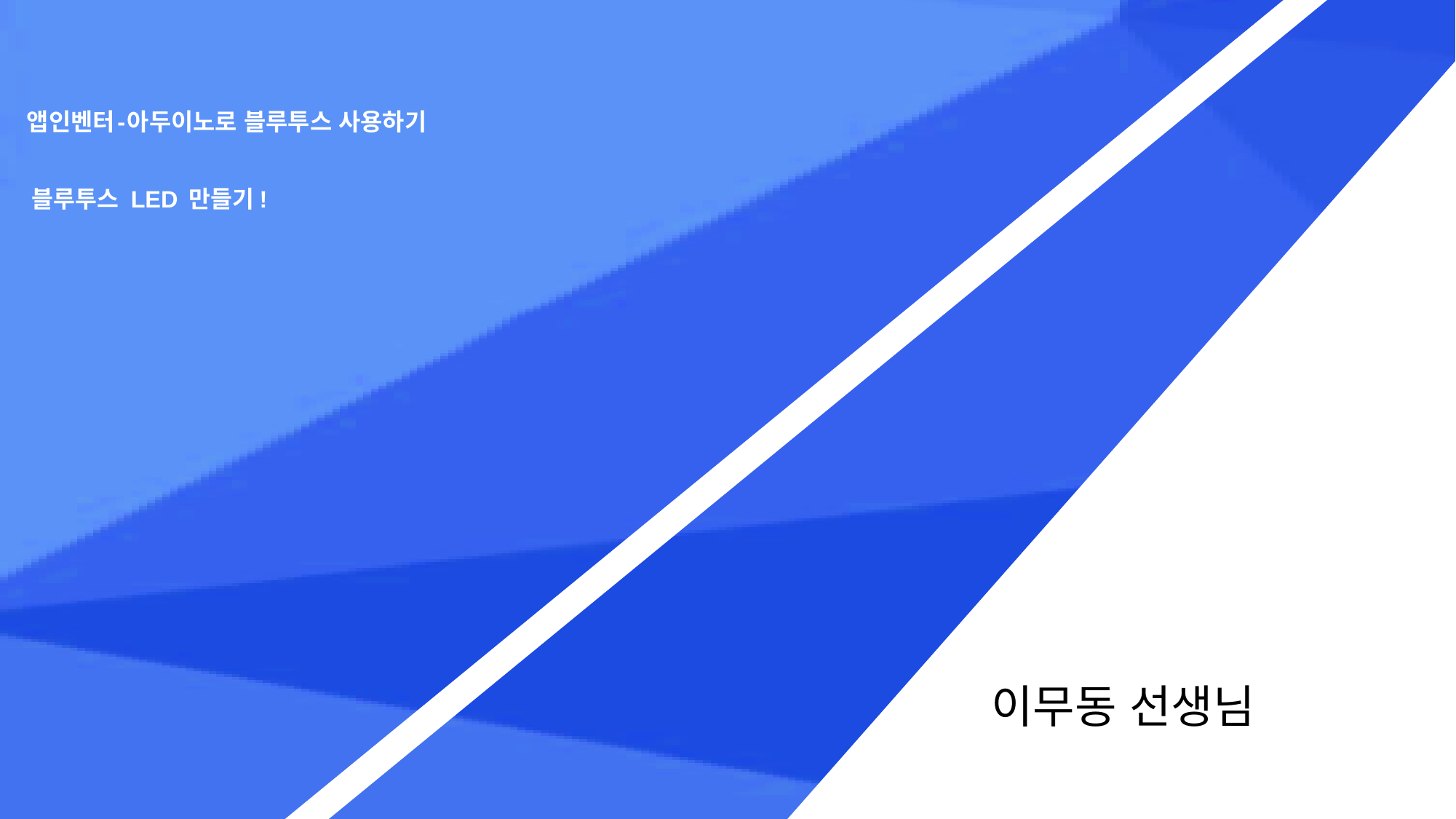

# 앱인벤터-아두이노로 블루투스 사용하기
블루투스 LED 만들기!
이무동 선생님